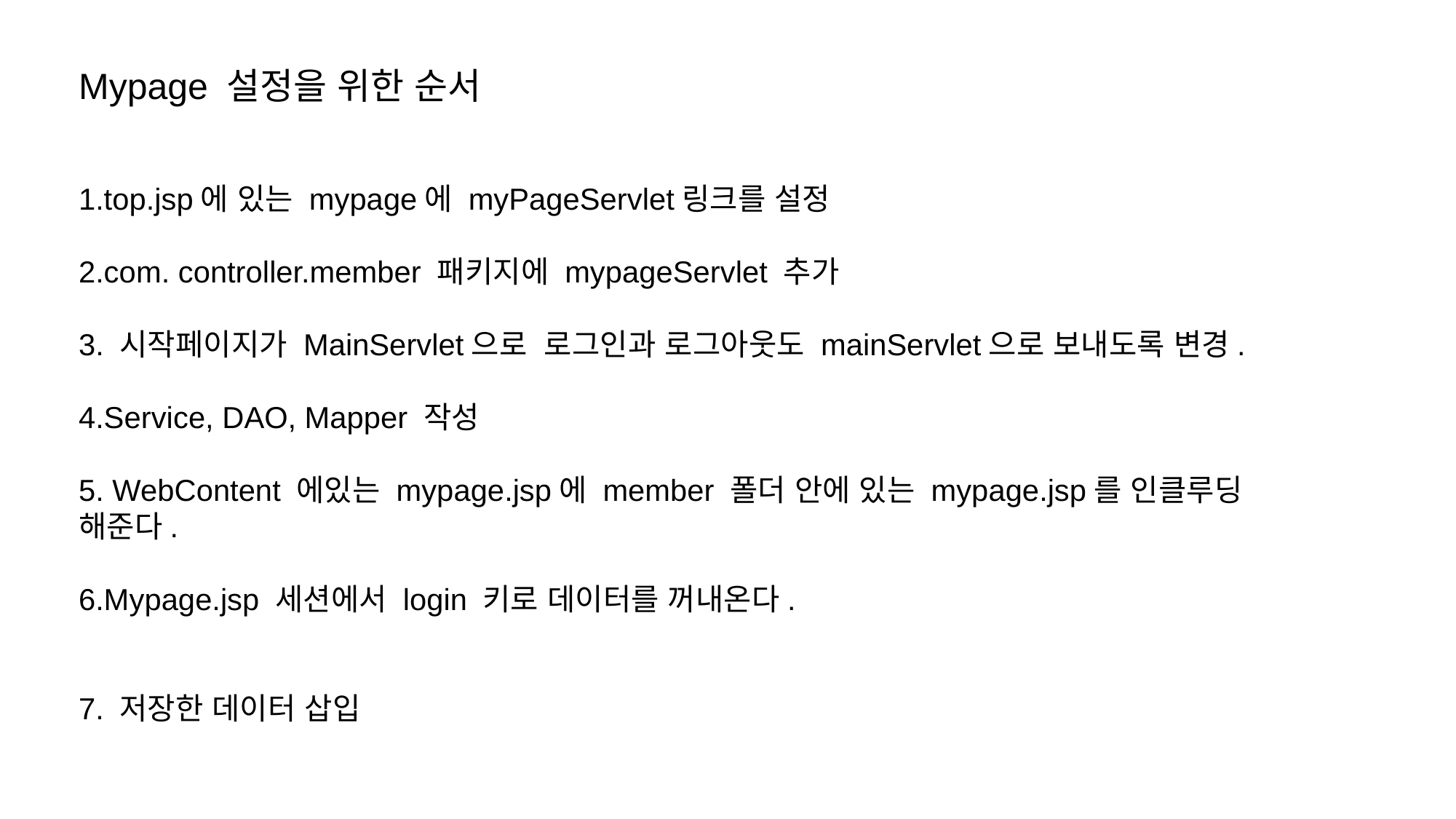

Mypage 설정을 위한 순서

1.top.jsp에 있는 mypage에 myPageServlet링크를 설정

2.com. controller.member 패키지에 mypageServlet 추가

3. 시작페이지가 MainServlet으로  로그인과 로그아웃도 mainServlet으로 보내도록 변경.

4.Service, DAO, Mapper 작성

5. WebContent 에있는 mypage.jsp에 member 폴더 안에 있는 mypage.jsp를 인클루딩 해준다.

6.Mypage.jsp 세션에서 login 키로 데이터를 꺼내온다.

7. 저장한 데이터 삽입